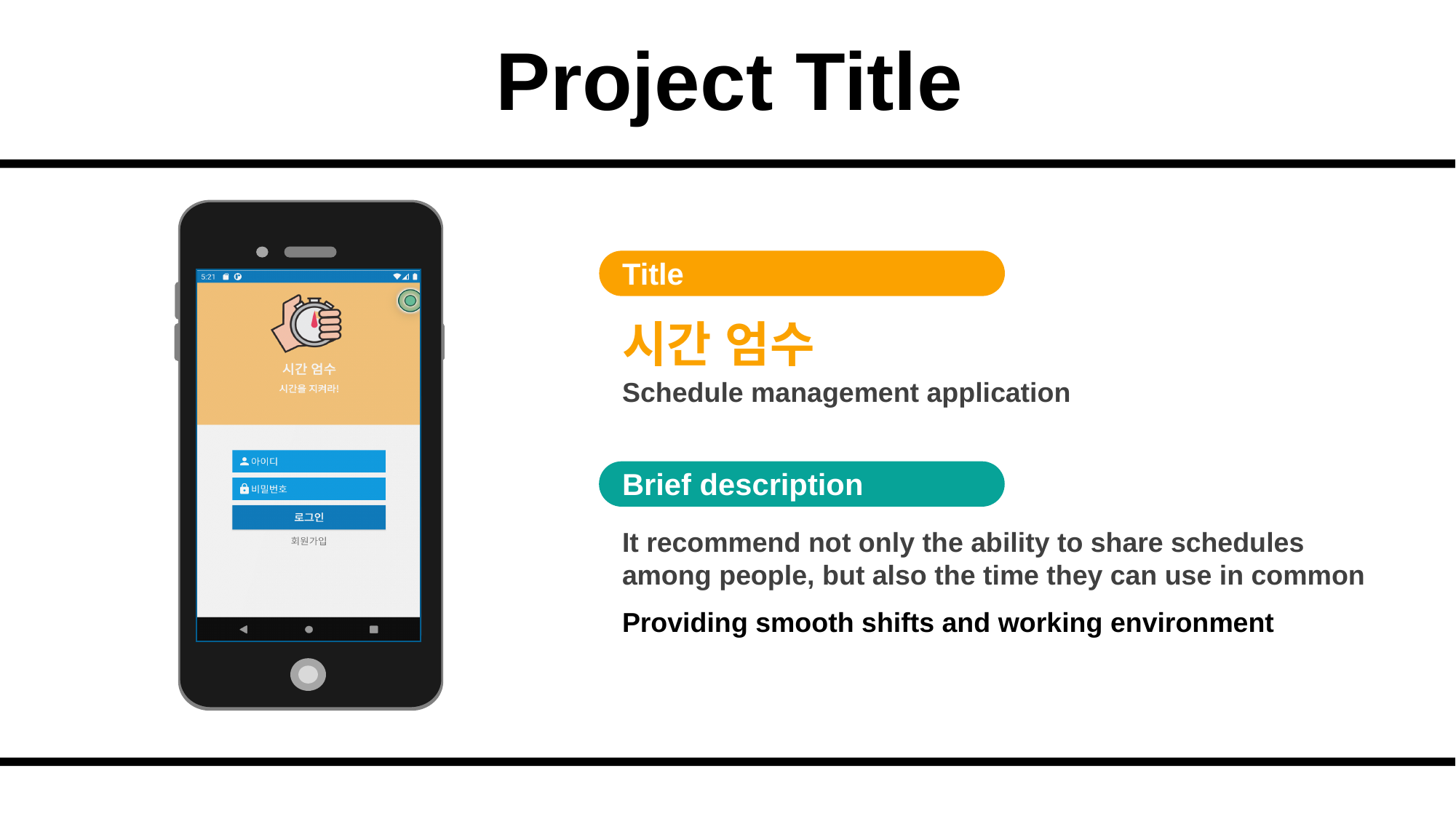

Project Title

Title

시간 엄수
Schedule management application

Brief description

It recommend not only the ability to share schedules among people, but also the time they can use in common
Providing smooth shifts and working environment